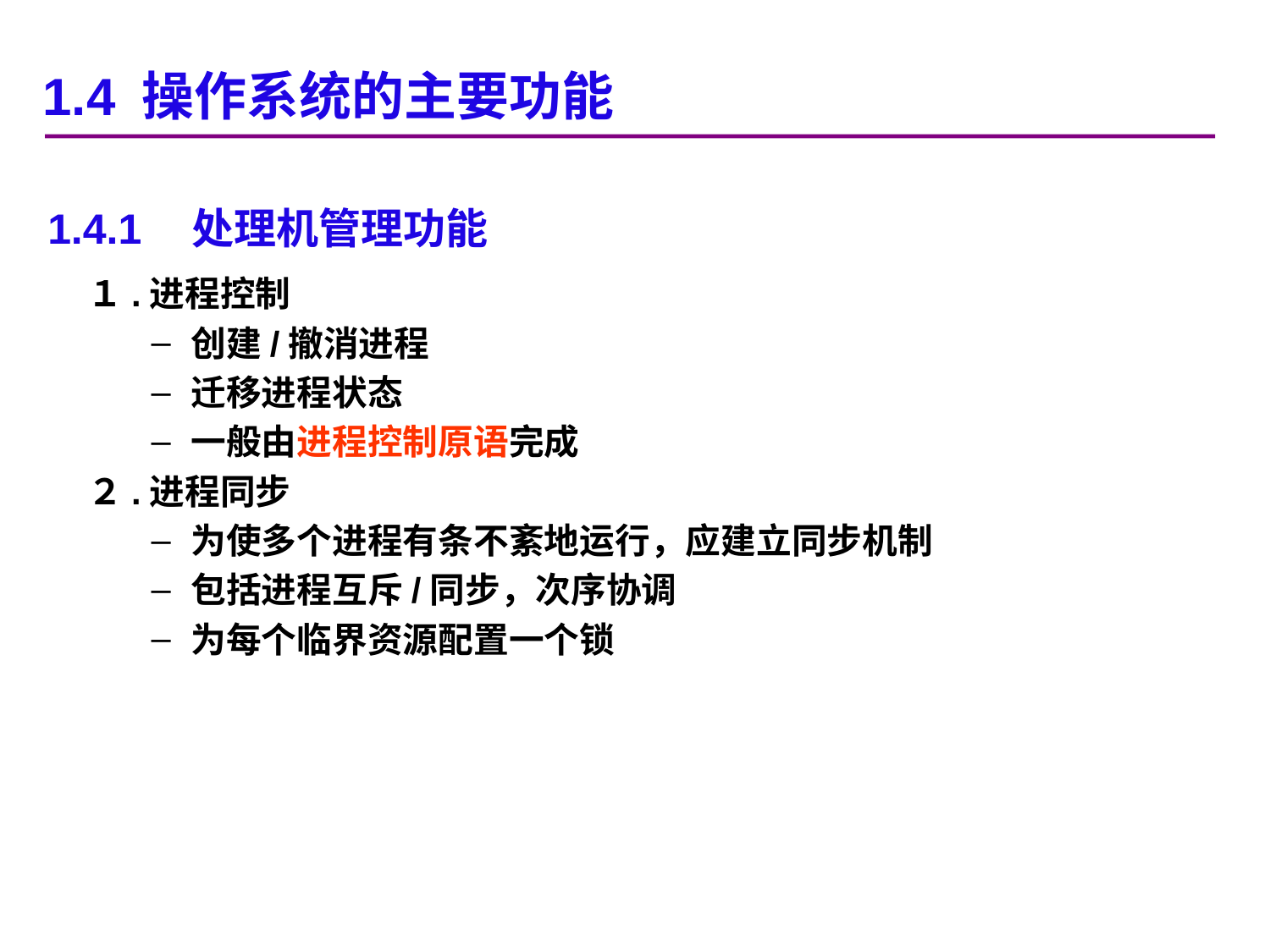

1.4 操作系统的主要功能

1.4.1　处理机管理功能

１.进程控制
创建/撤消进程
迁移进程状态
一般由进程控制原语完成
２.进程同步
为使多个进程有条不紊地运行，应建立同步机制
包括进程互斥/同步，次序协调
为每个临界资源配置一个锁